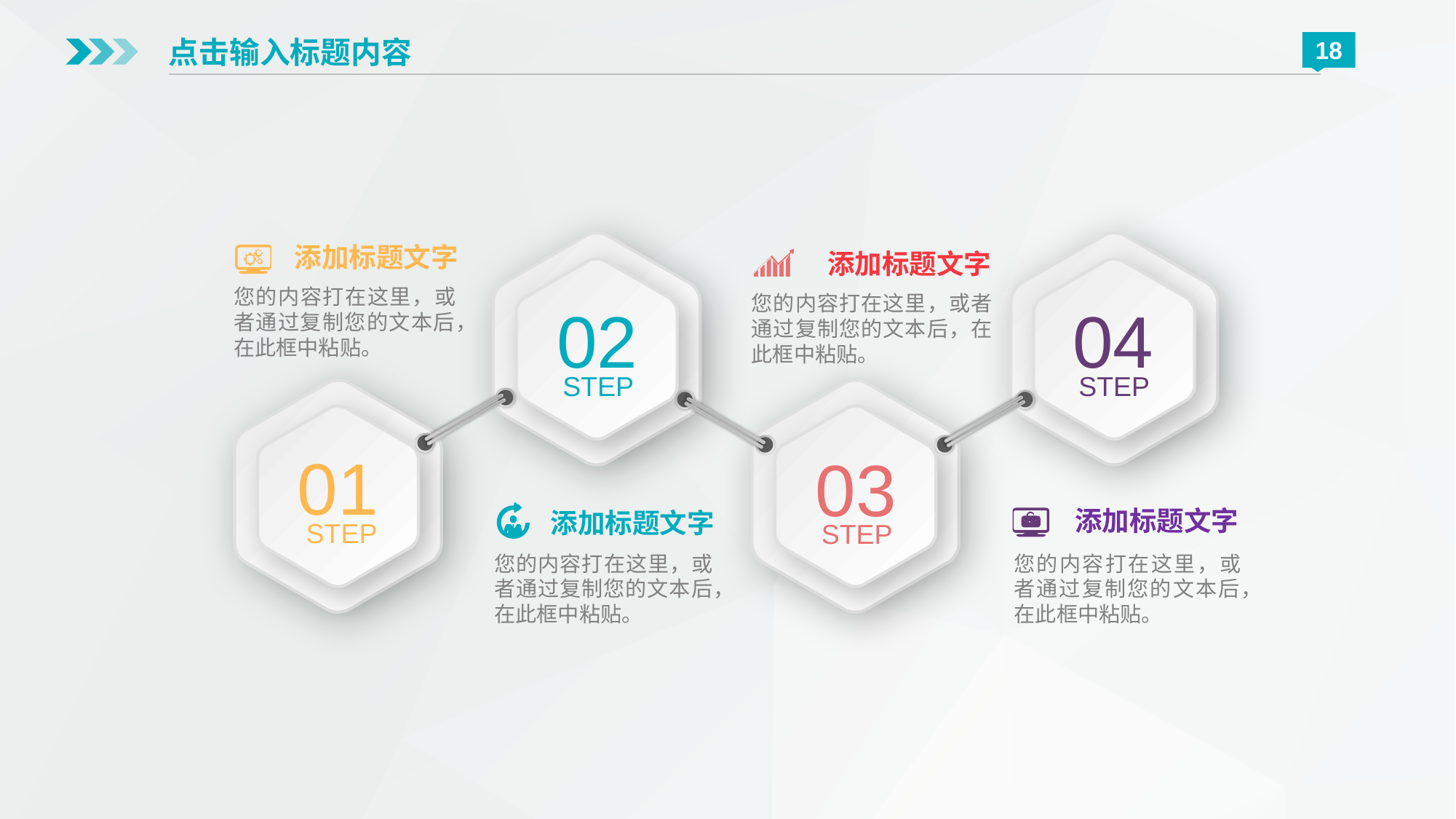

点击输入标题内容
18

添加标题文字

您的内容打在这里，或者通过复制您的文本后，在此框中粘贴。
添加标题文字

您的内容打在这里，或者通过复制您的文本后，在此框中粘贴。
02
STEP
04
STEP

01
STEP
03
STEP
添加标题文字

您的内容打在这里，或者通过复制您的文本后，在此框中粘贴。
添加标题文字

您的内容打在这里，或者通过复制您的文本后，在此框中粘贴。